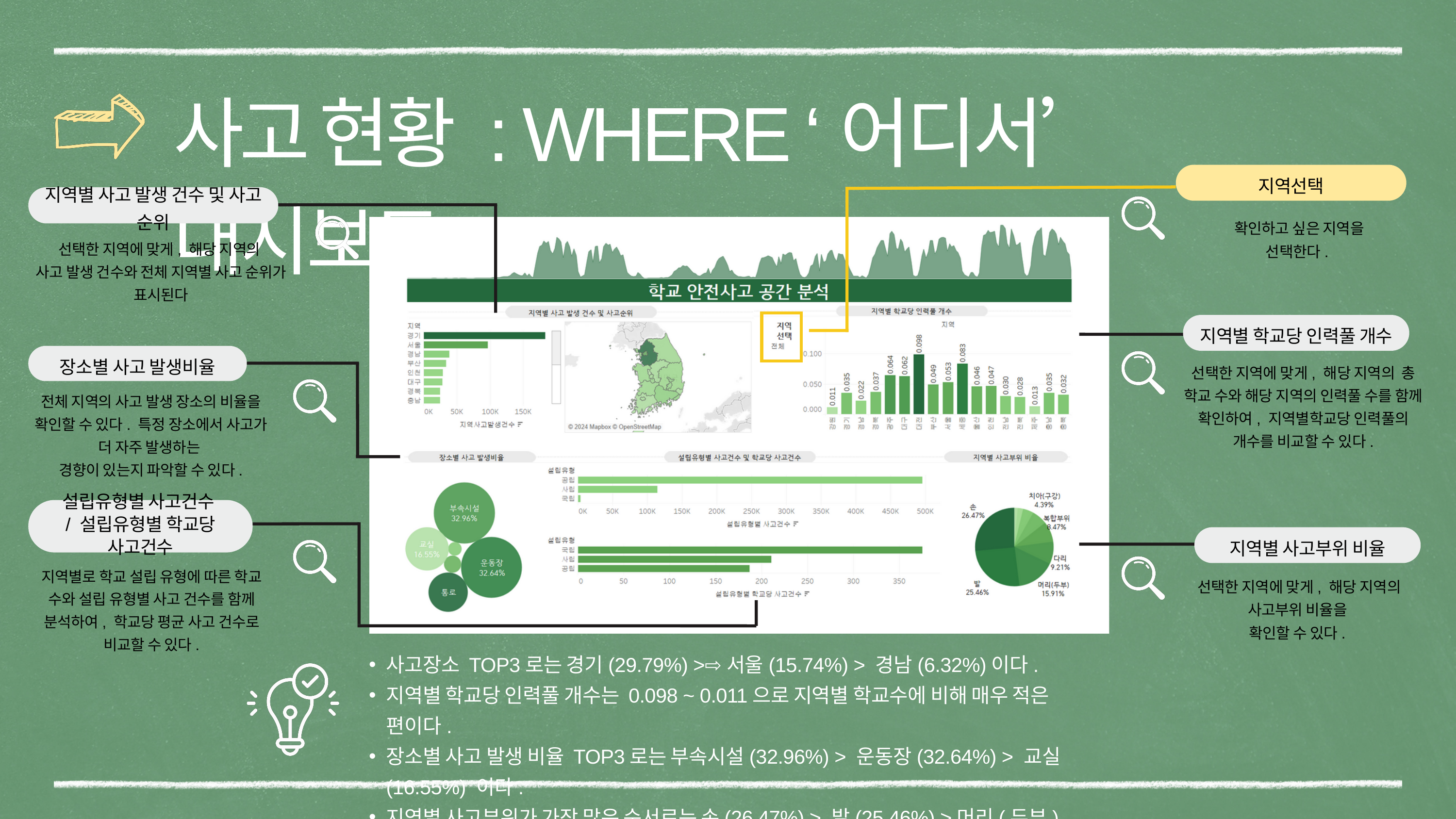

사고 현황 : WHERE ‘어디서’ 대시보드

지역선택

지역별 사고 발생 건수 및 사고 순위

확인하고 싶은 지역을 선택한다.

선택한 지역에 맞게, 해당 지역의
사고 발생 건수와 전체 지역별 사고 순위가 표시된다
지역별 학교당 인력풀 개수

장소별 사고 발생비율

선택한 지역에 맞게, 해당 지역의  총 학교 수와 해당 지역의 인력풀 수를 함께 확인하여, 지역별학교당 인력풀의 개수를 비교할 수 있다.

전체 지역의 사고 발생 장소의 비율을 확인할 수 있다. 특정 장소에서 사고가 더 자주 발생하는
경향이 있는지 파악할 수 있다.

설립유형별 사고건수
/ 설립유형별 학교당 사고건수
지역별 사고부위 비율

지역별로 학교 설립 유형에 따른 학교 수와 설립 유형별 사고 건수를 함께 분석하여, 학교당 평균 사고 건수로 비교할 수 있다.
선택한 지역에 맞게, 해당 지역의 사고부위 비율을
확인할 수 있다.

사고장소 TOP3로는 경기(29.79%) >⇨서울(15.74%) > 경남(6.32%)이다.
지역별 학교당 인력풀 개수는 0.098 ~ 0.011으로 지역별 학교수에 비해 매우 적은 편이다.
장소별 사고 발생 비율 TOP3로는 부속시설(32.96%) > 운동장(32.64%) > 교실(16.55%) 이다.
지역별 사고부위가 가장 많은 순서로는 손(26.47%) > 발(25.46%) >머리(두부)(15.91%)이다.